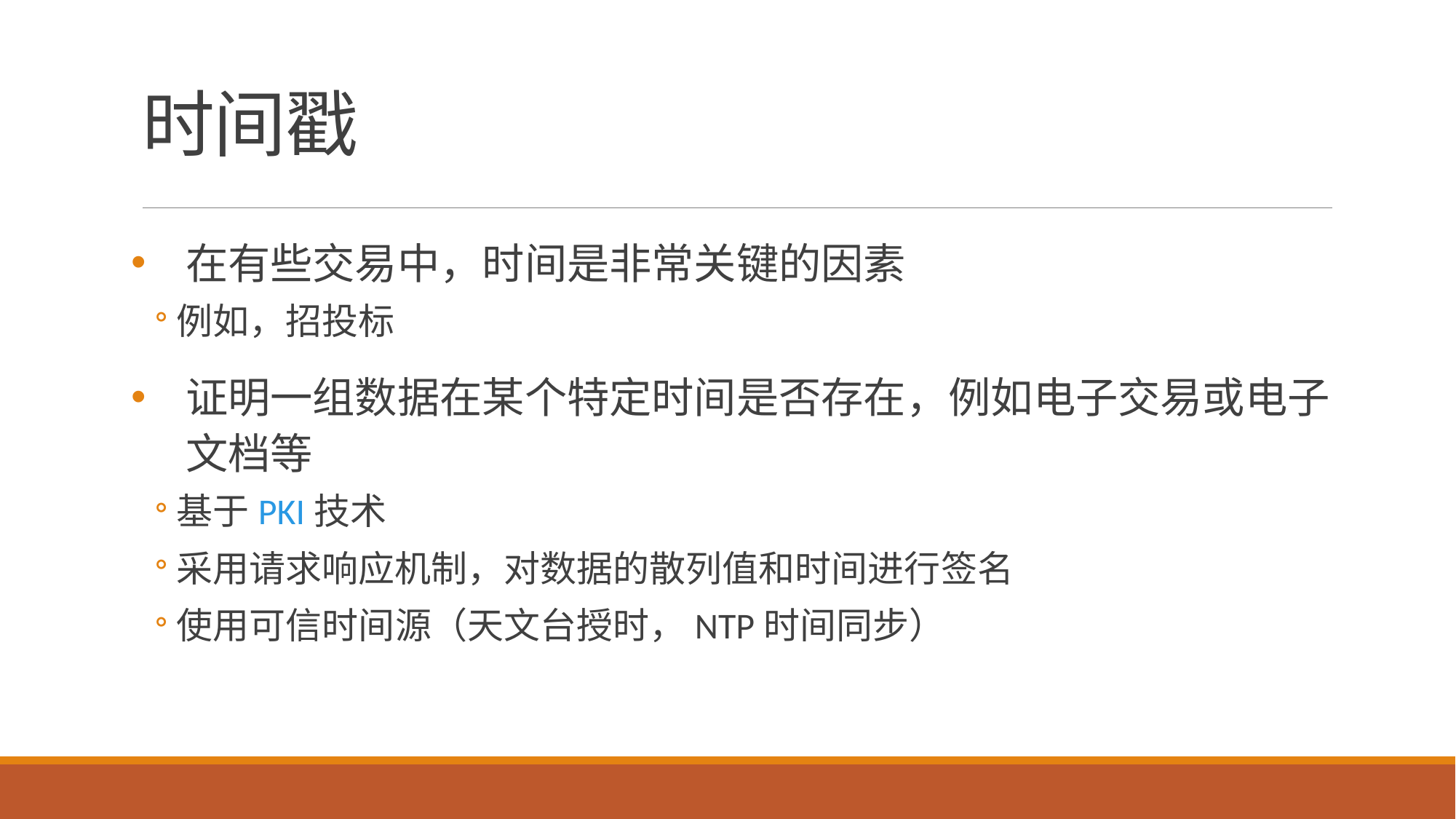

# 时间戳
在有些交易中，时间是非常关键的因素
例如，招投标
证明一组数据在某个特定时间是否存在，例如电子交易或电子文档等
基于PKI技术
采用请求响应机制，对数据的散列值和时间进行签名
使用可信时间源（天文台授时，NTP时间同步）